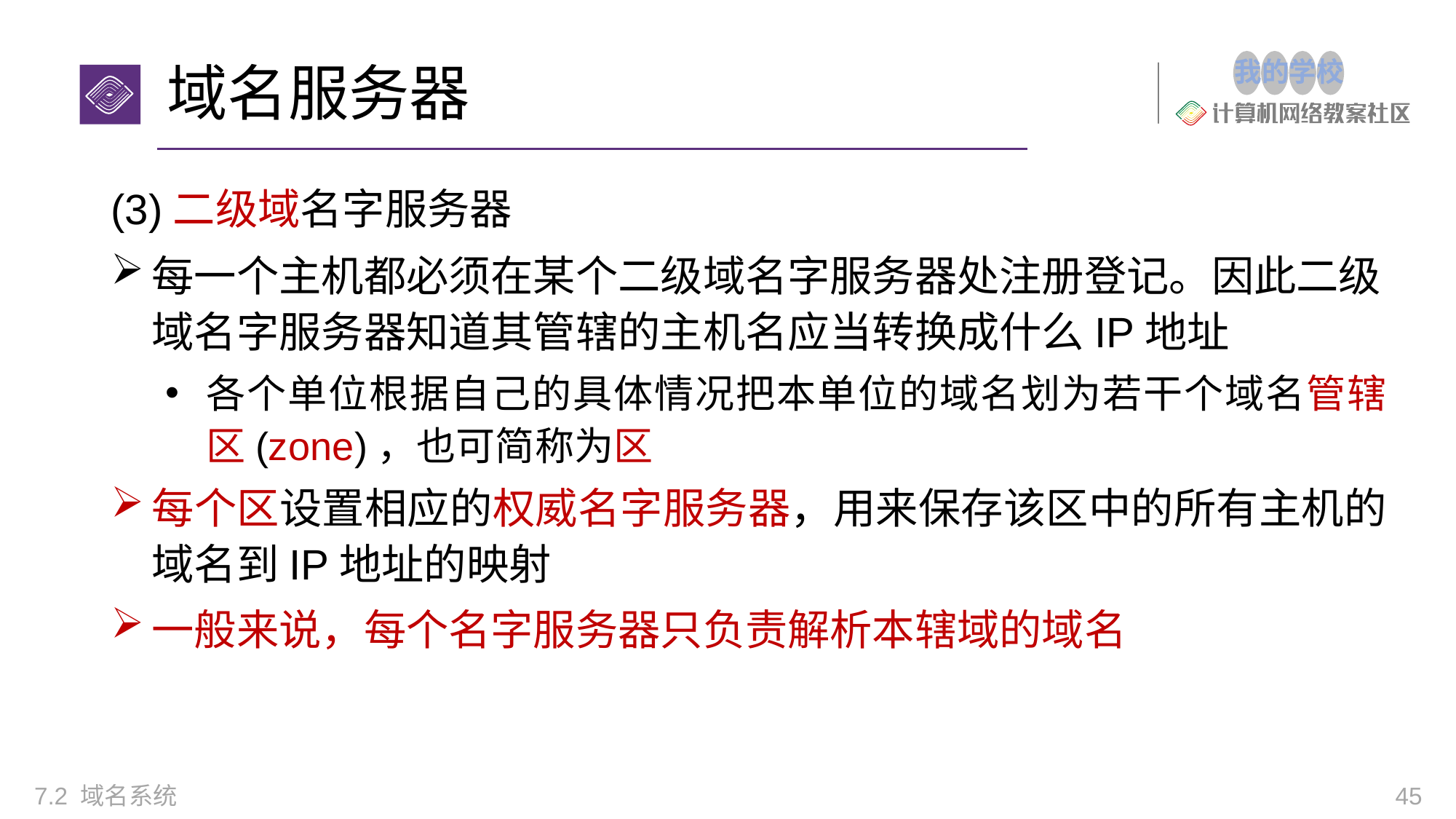

# 域名服务器
(3)二级域名字服务器
每一个主机都必须在某个二级域名字服务器处注册登记。因此二级域名字服务器知道其管辖的主机名应当转换成什么IP地址
各个单位根据自己的具体情况把本单位的域名划为若干个域名管辖区(zone)，也可简称为区
每个区设置相应的权威名字服务器，用来保存该区中的所有主机的域名到IP地址的映射
一般来说，每个名字服务器只负责解析本辖域的域名
7.2 域名系统
45